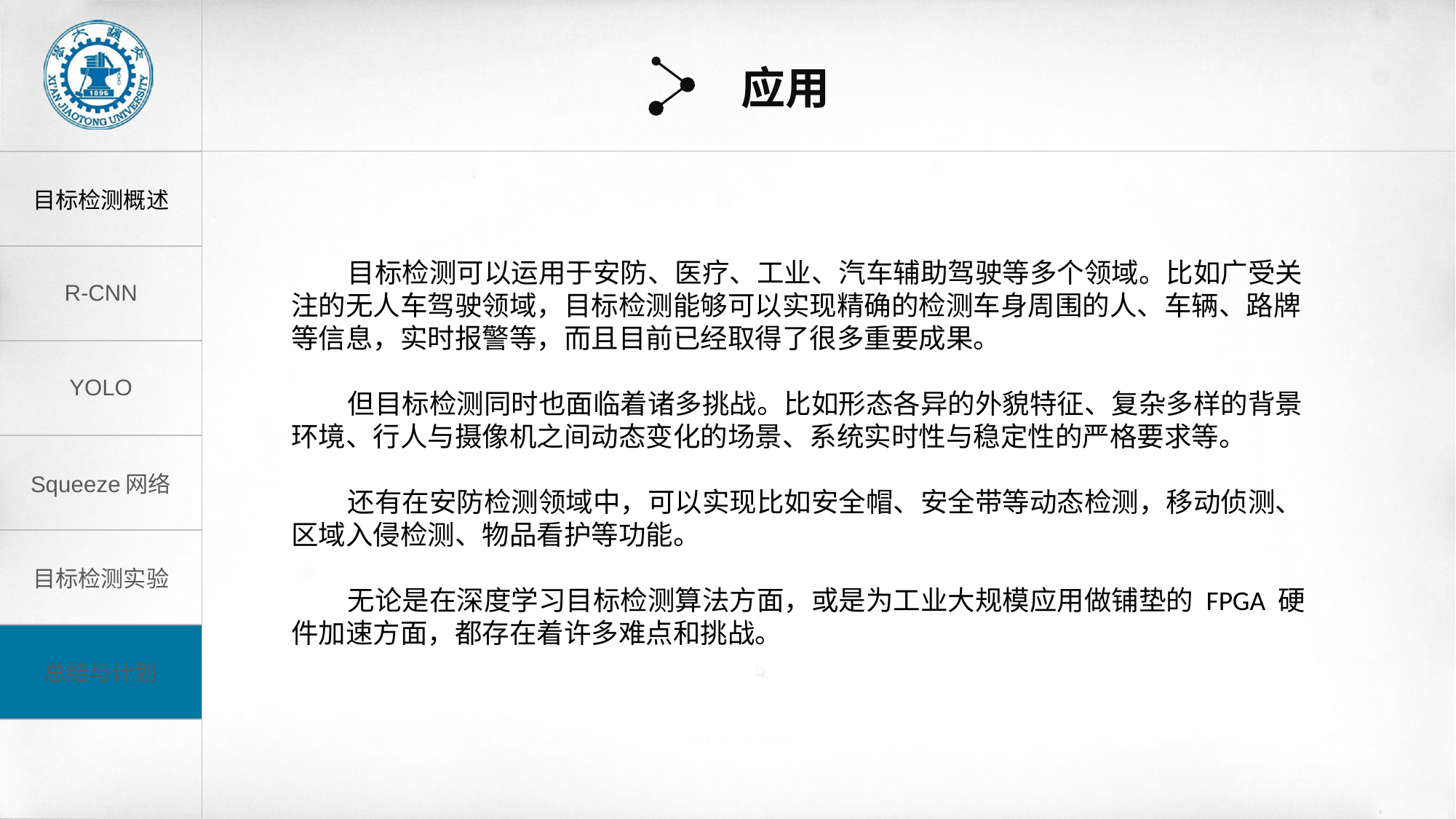

应用
        目标检测可以运用于安防、医疗、工业、汽车辅助驾驶等多个领域。比如广受关注的无人车驾驶领域，目标检测能够可以实现精确的检测车身周围的人、车辆、路牌等信息，实时报警等，而且目前已经取得了很多重要成果。

        但目标检测同时也面临着诸多挑战。比如形态各异的外貌特征、复杂多样的背景环境、行人与摄像机之间动态变化的场景、系统实时性与稳定性的严格要求等。

        还有在安防检测领域中，可以实现比如安全帽、安全带等动态检测，移动侦测、区域入侵检测、物品看护等功能。

        无论是在深度学习目标检测算法方面，或是为工业大规模应用做铺垫的 FPGA 硬件加速方面，都存在着许多难点和挑战。